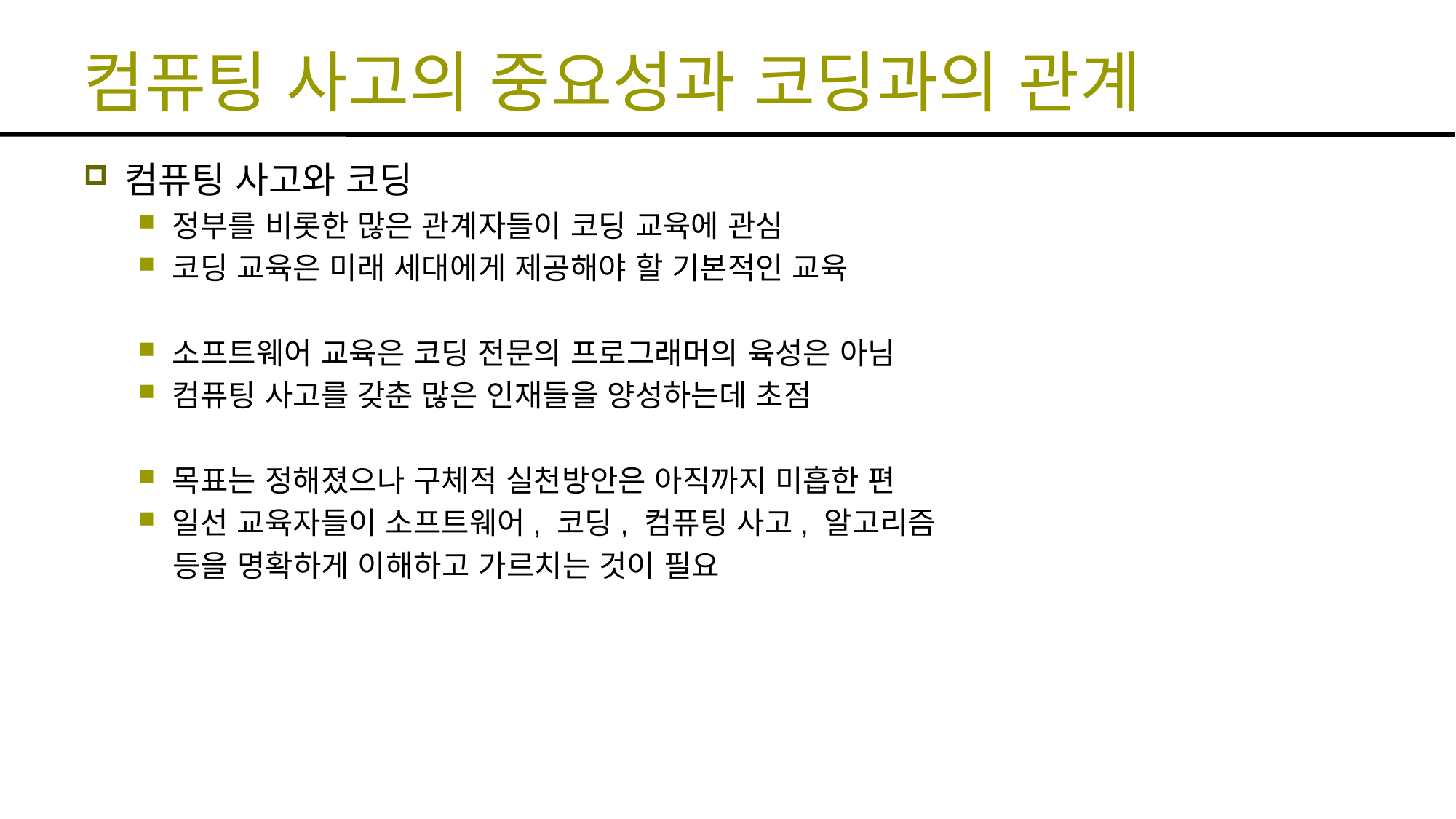

# 컴퓨팅 사고의 중요성과 코딩과의 관계
컴퓨팅 사고와 코딩
정부를 비롯한 많은 관계자들이 코딩 교육에 관심
코딩 교육은 미래 세대에게 제공해야 할 기본적인 교육

소프트웨어 교육은 코딩 전문의 프로그래머의 육성은 아님
컴퓨팅 사고를 갖춘 많은 인재들을 양성하는데 초점

목표는 정해졌으나 구체적 실천방안은 아직까지 미흡한 편
일선 교육자들이 소프트웨어, 코딩, 컴퓨팅 사고, 알고리즘
    등을 명확하게 이해하고 가르치는 것이 필요